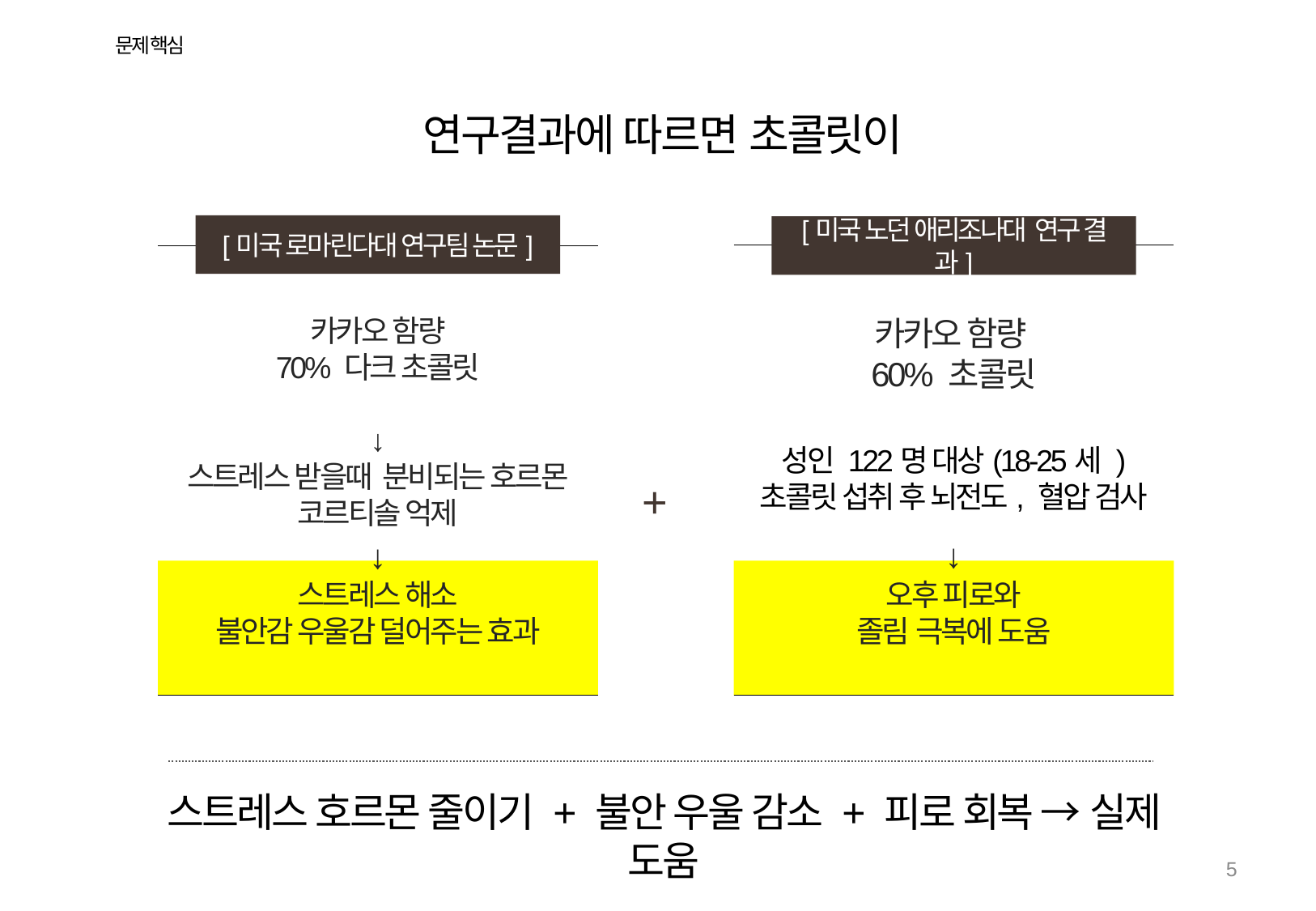

문제 핵심
연구결과에 따르면 초콜릿이
[미국 로마린다대 연구팀 논문]
[미국 노던 애리조나대  연구 결과]
카카오 함량
70% 다크 초콜릿

↓
스트레스 받을때  분비되는 호르몬
코르티솔 억제
카카오 함량
60% 초콜릿

성인 122명 대상(18-25세 )
초콜릿 섭취 후 뇌전도, 혈압 검사
+

↓

↓

스트레스 해소
불안감 우울감 덜어주는 효과
오후 피로와
졸림 극복에 도움
스트레스 호르몬 줄이기 + 불안 우울 감소 + 피로 회복 → 실제 도움
5